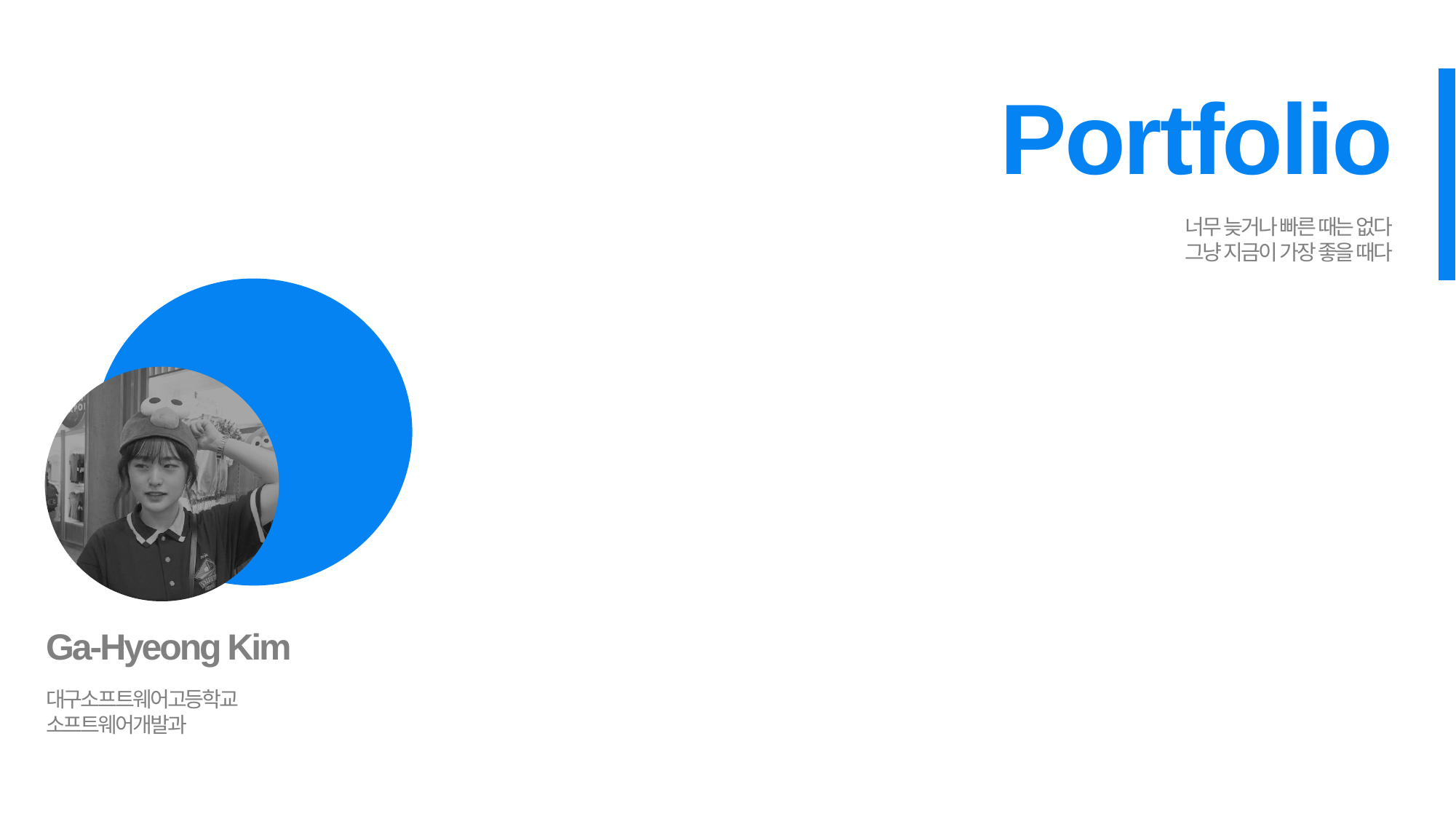

Portfolio

너무 늦거나 빠른 때는 없다
그냥 지금이 가장 좋을 때다

Ga-Hyeong Kim

대구소프트웨어고등학교
소프트웨어개발과